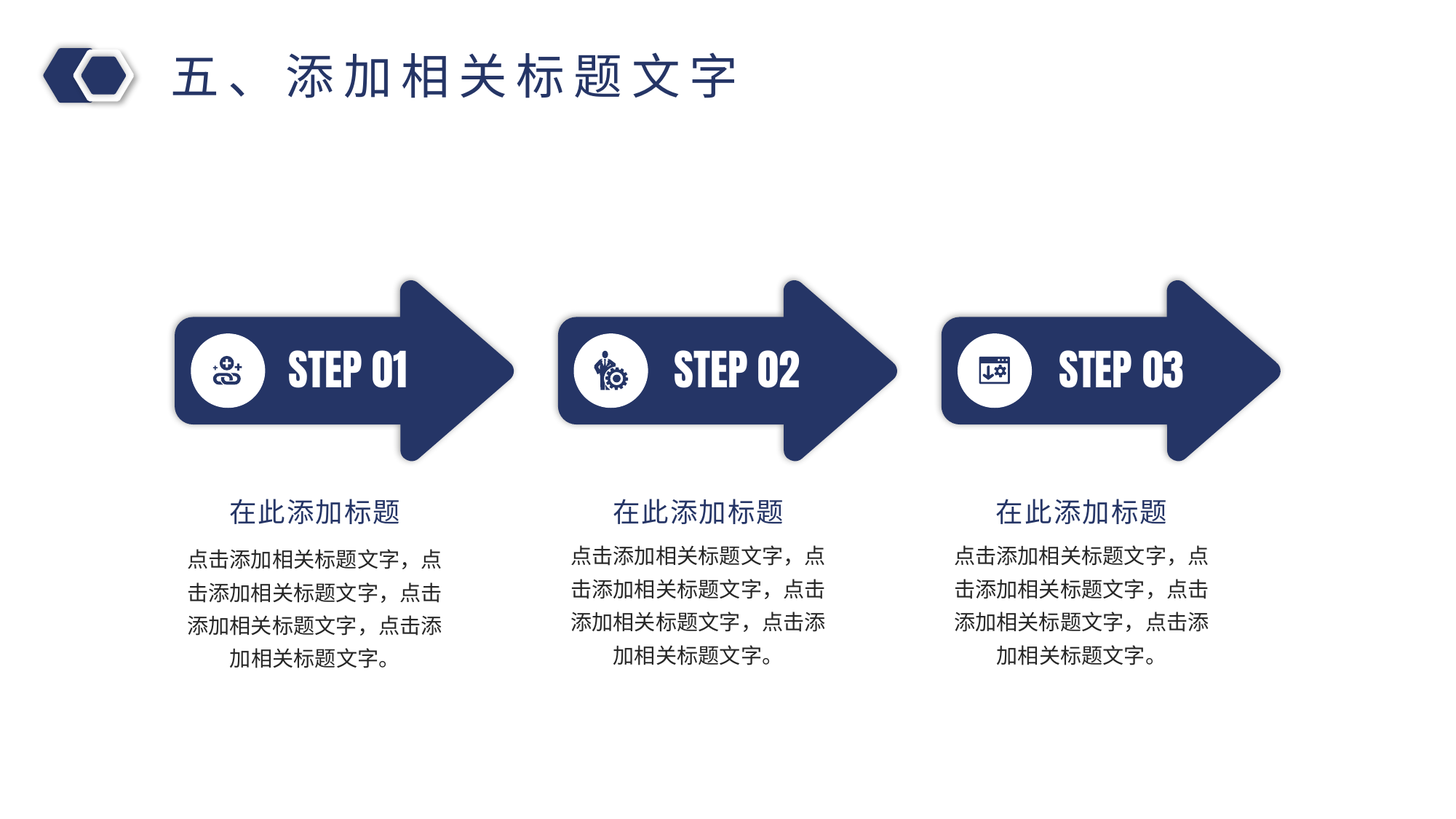

五、添加相关标题文字

STEP 01
STEP 02
STEP 03

在此添加标题
点击添加相关标题文字，点击添加相关标题文字，点击添加相关标题文字，点击添加相关标题文字。
在此添加标题
点击添加相关标题文字，点击添加相关标题文字，点击添加相关标题文字，点击添加相关标题文字。
在此添加标题
点击添加相关标题文字，点击添加相关标题文字，点击添加相关标题文字，点击添加相关标题文字。